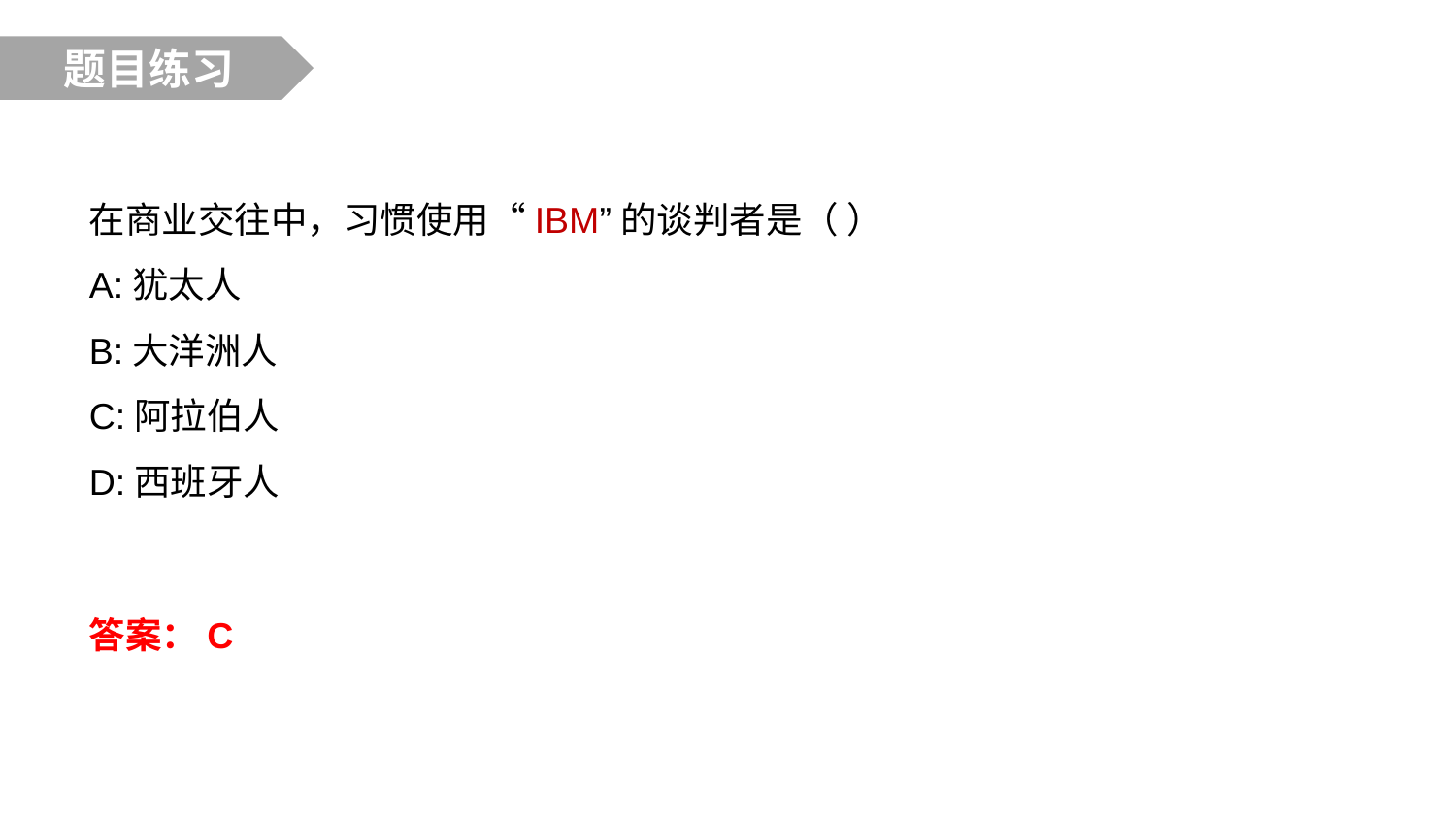

题目练习
在商业交往中，习惯使用“IBM”的谈判者是（ ）
A:犹太人
B:大洋洲人
C:阿拉伯人
D:西班牙人
答案：C